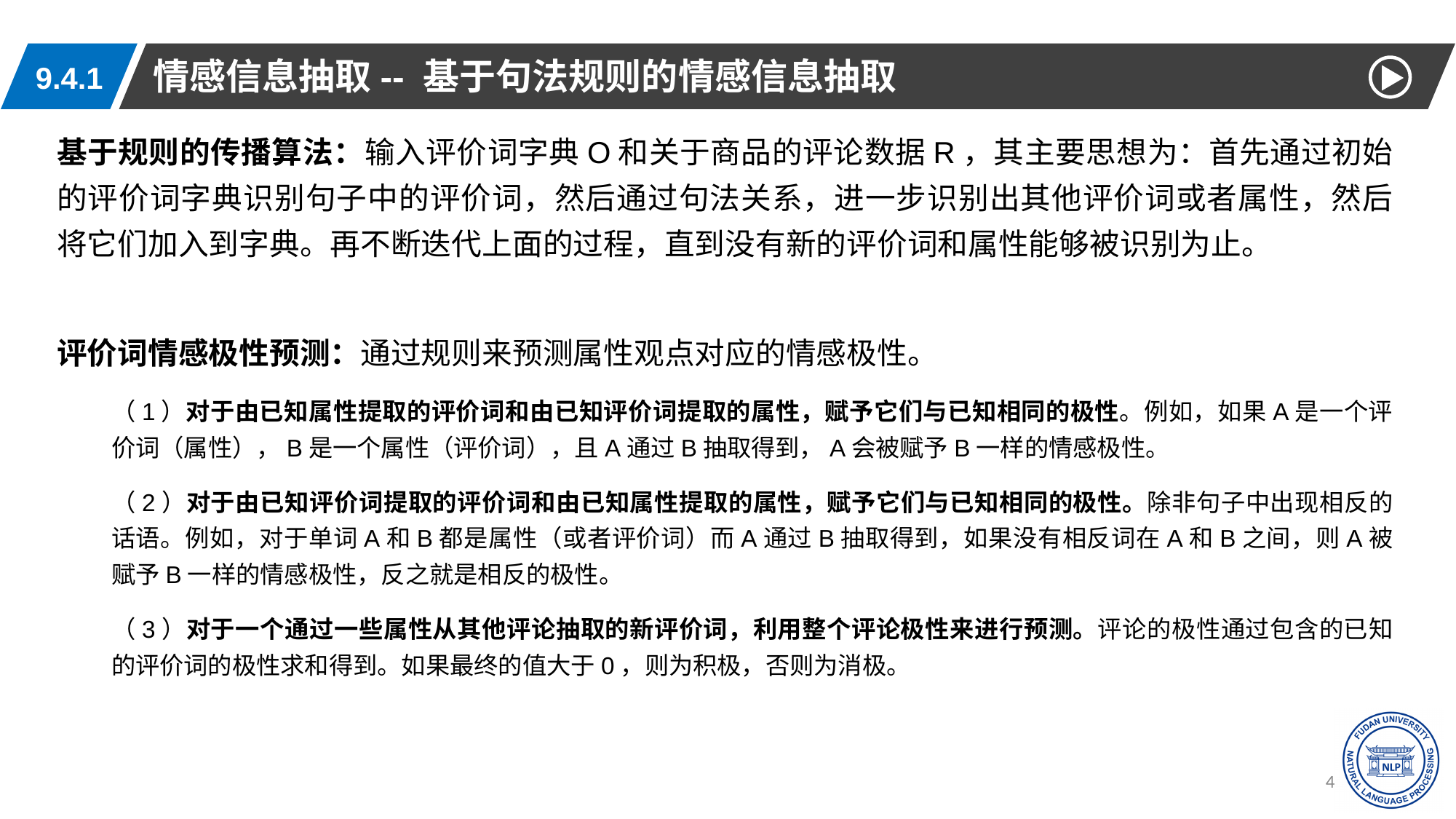

情感信息抽取-- 基于句法规则的情感信息抽取
9.4.1

基于规则的传播算法：输入评价词字典O和关于商品的评论数据R，其主要思想为：首先通过初始的评价词字典识别句子中的评价词，然后通过句法关系，进一步识别出其他评价词或者属性，然后将它们加入到字典。再不断迭代上面的过程，直到没有新的评价词和属性能够被识别为止。
评价词情感极性预测：通过规则来预测属性观点对应的情感极性。
（1）对于由已知属性提取的评价词和由已知评价词提取的属性，赋予它们与已知相同的极性。例如，如果A是一个评价词（属性），B是一个属性（评价词），且A通过B抽取得到，A会被赋予B一样的情感极性。
（2）对于由已知评价词提取的评价词和由已知属性提取的属性，赋予它们与已知相同的极性。除非句子中出现相反的话语。例如，对于单词A和B都是属性（或者评价词）而A通过B抽取得到，如果没有相反词在A和B之间，则A被赋予B一样的情感极性，反之就是相反的极性。
（3）对于一个通过一些属性从其他评论抽取的新评价词，利用整个评论极性来进行预测。评论的极性通过包含的已知的评价词的极性求和得到。如果最终的值大于0，则为积极，否则为消极。
46